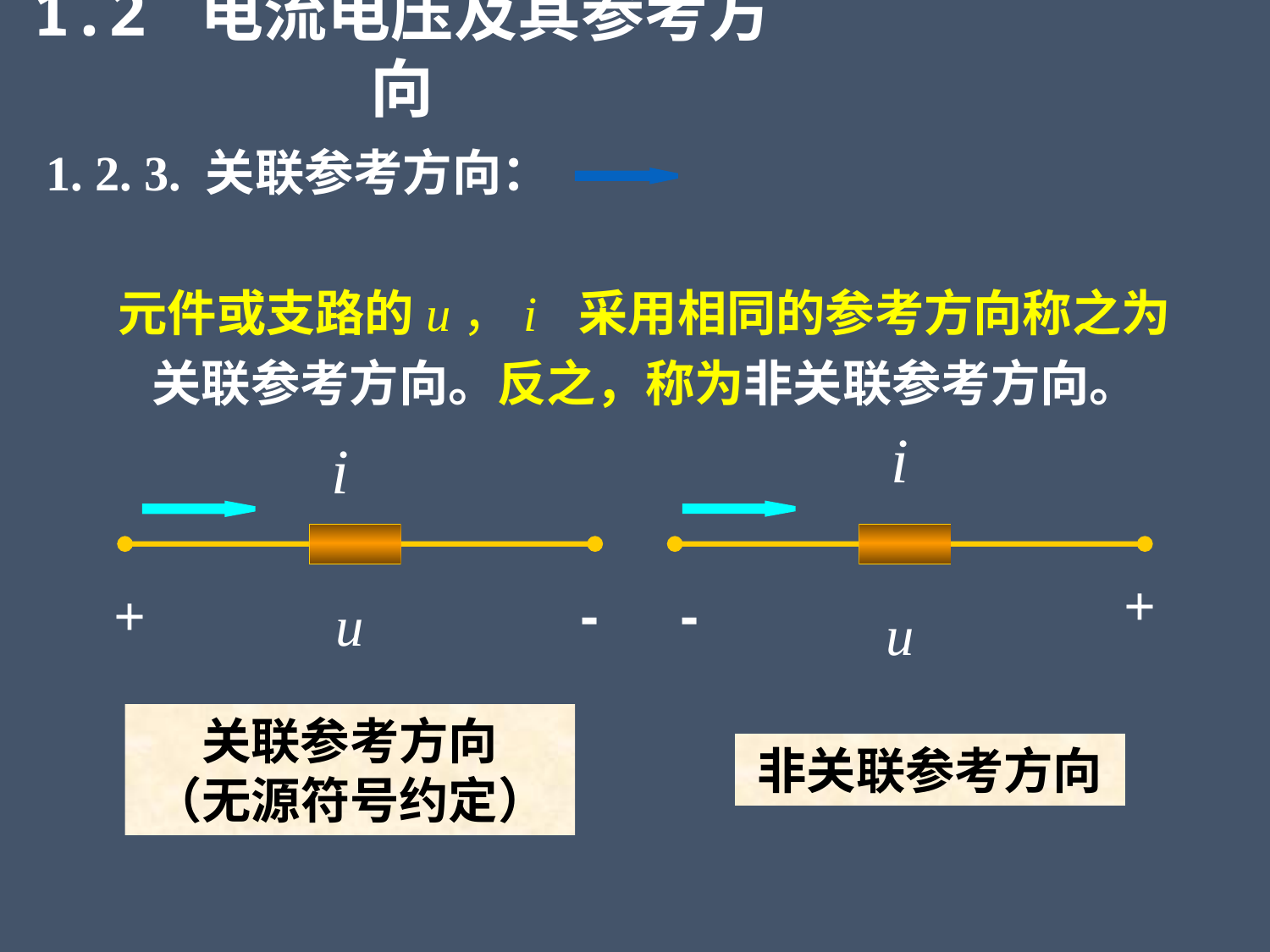

1.2 电流电压及其参考方向
1. 2. 3. 关联参考方向：

   元件或支路的u，i 采用相同的参考方向称之为关联参考方向。反之，称为非关联参考方向。
i
i

+
-
+
-
u
u
关联参考方向
（无源符号约定）
非关联参考方向